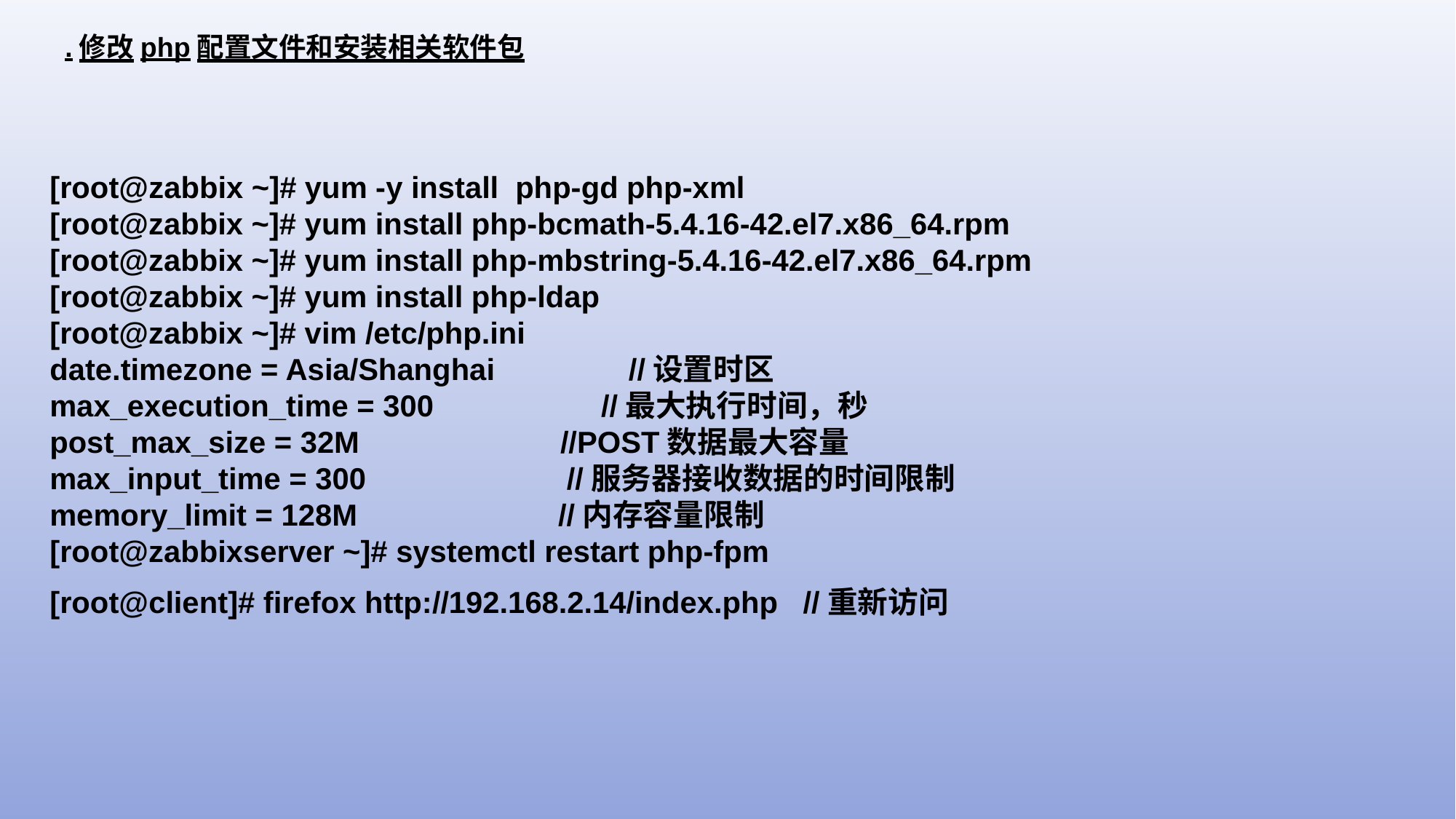

.修改php配置文件和安装相关软件包
[root@zabbix ~]# yum -y install  php-gd php-xml
[root@zabbix ~]# yum install php-bcmath-5.4.16-42.el7.x86_64.rpm
[root@zabbix ~]# yum install php-mbstring-5.4.16-42.el7.x86_64.rpm
[root@zabbix ~]# yum install php-ldap
[root@zabbix ~]# vim /etc/php.ini
date.timezone = Asia/Shanghai                //设置时区
max_execution_time = 300                    //最大执行时间，秒
post_max_size = 32M                        //POST数据最大容量
max_input_time = 300                        //服务器接收数据的时间限制
memory_limit = 128M                        //内存容量限制
[root@zabbixserver ~]# systemctl restart php-fpm
[root@client]# firefox http://192.168.2.14/index.php   //重新访问